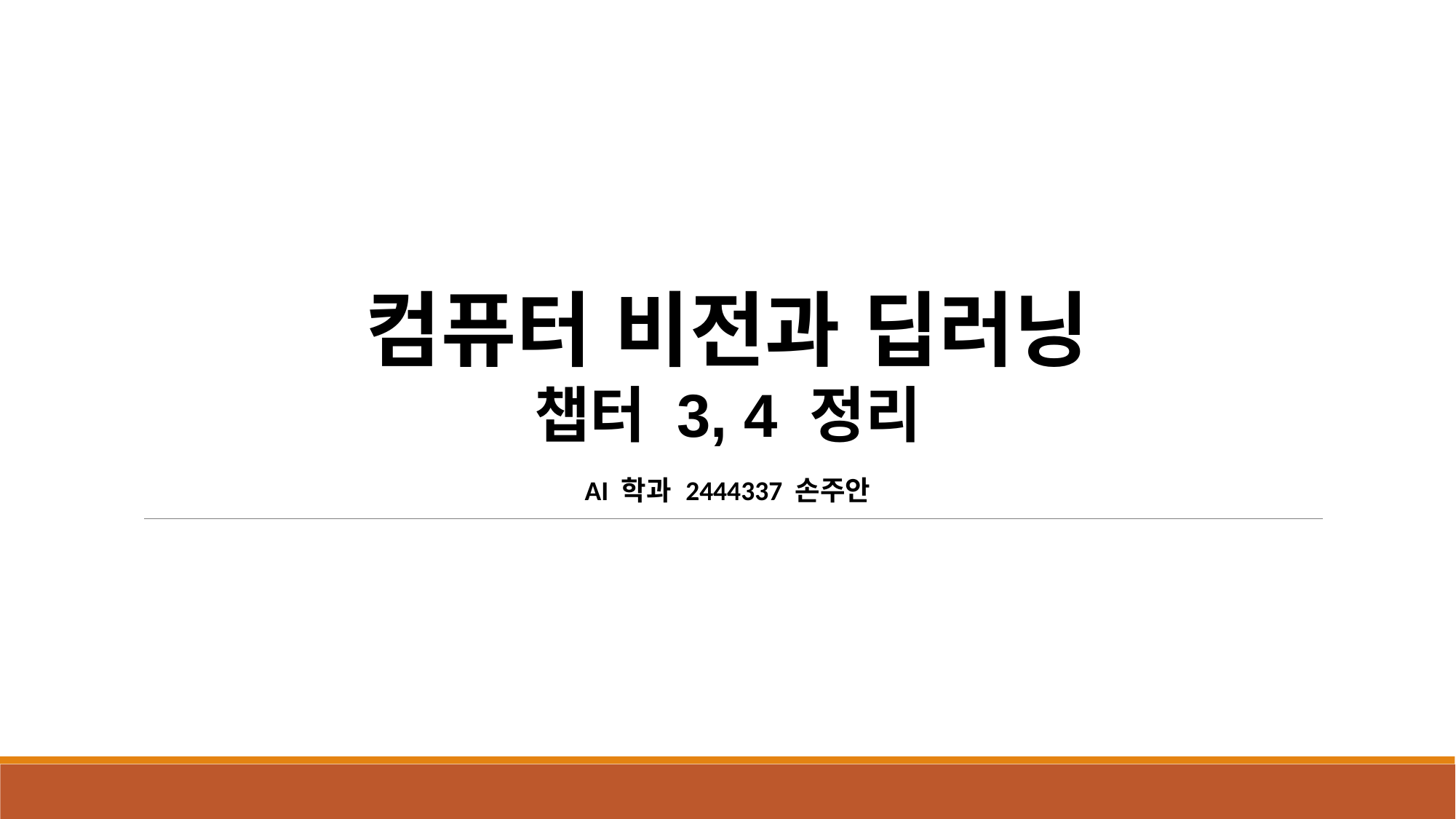

컴퓨터 비전과 딥러닝
챕터 3, 4 정리
AI 학과 2444337 손주안